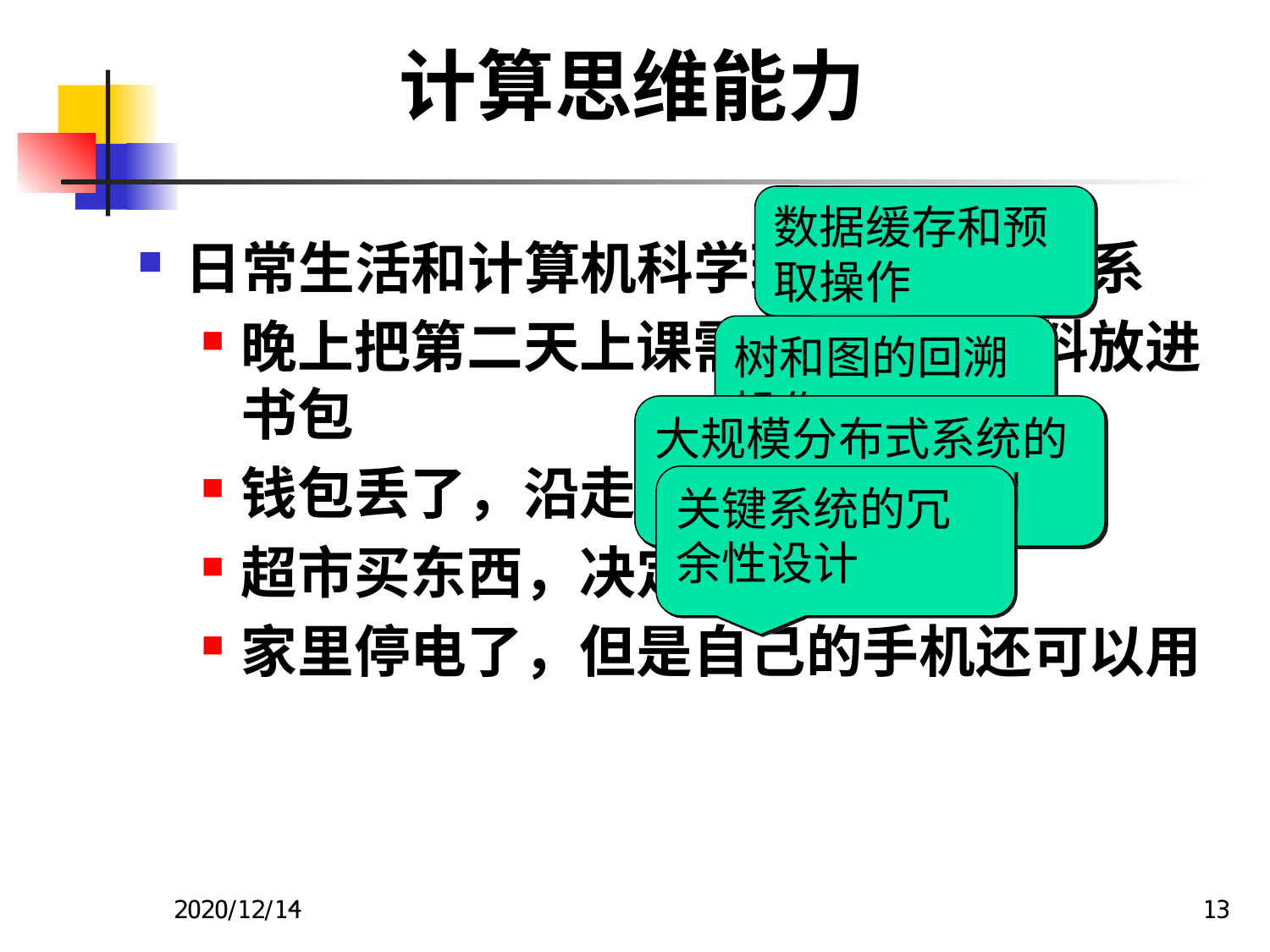

# 计算思维能力
数据缓存和预取操作
日常生活和计算机科学理论知识的联系
晚上把第二天上课需要的书和材料放进书包
钱包丢了，沿走过的路寻找
超市买东西，决定排哪个队
家里停电了，但是自己的手机还可以用
树和图的回溯操作
大规模分布式系统的多服务器服务机制
关键系统的冗余性设计
2020/12/14
13